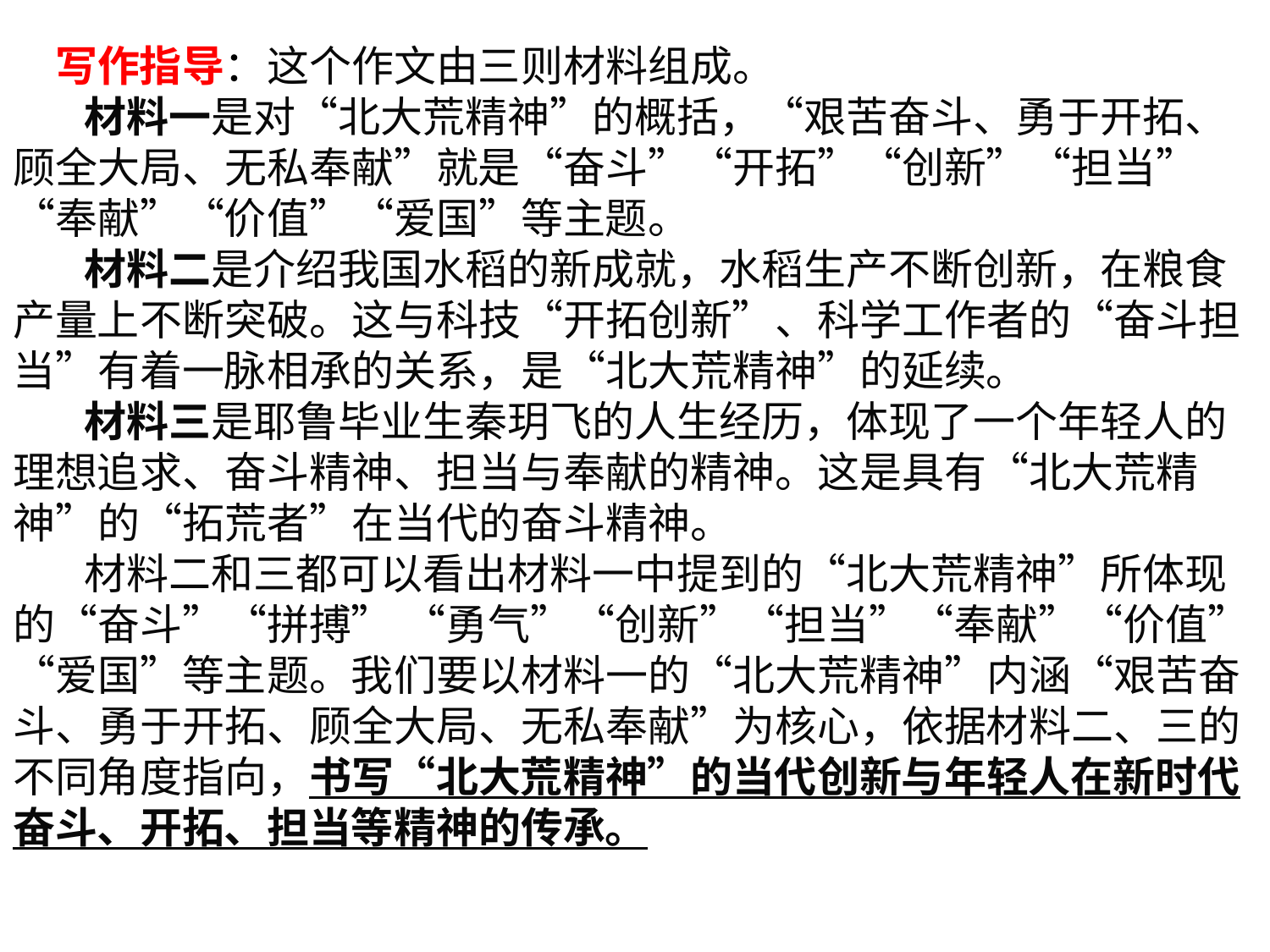

写作指导：这个作文由三则材料组成。
  材料一是对“北大荒精神”的概括，“艰苦奋斗、勇于开拓、顾全大局、无私奉献”就是“奋斗”“开拓”“创新”“担当”“奉献”“价值”“爱国”等主题。
  材料二是介绍我国水稻的新成就，水稻生产不断创新，在粮食产量上不断突破。这与科技“开拓创新”、科学工作者的“奋斗担当”有着一脉相承的关系，是“北大荒精神”的延续。
  材料三是耶鲁毕业生秦玥飞的人生经历，体现了一个年轻人的理想追求、奋斗精神、担当与奉献的精神。这是具有“北大荒精神”的“拓荒者”在当代的奋斗精神。
  材料二和三都可以看出材料一中提到的“北大荒精神”所体现的“奋斗”“拼搏” “勇气”“创新”“担当”“奉献”“价值”“爱国”等主题。我们要以材料一的“北大荒精神”内涵“艰苦奋斗、勇于开拓、顾全大局、无私奉献”为核心，依据材料二、三的不同角度指向，书写“北大荒精神”的当代创新与年轻人在新时代奋斗、开拓、担当等精神的传承。